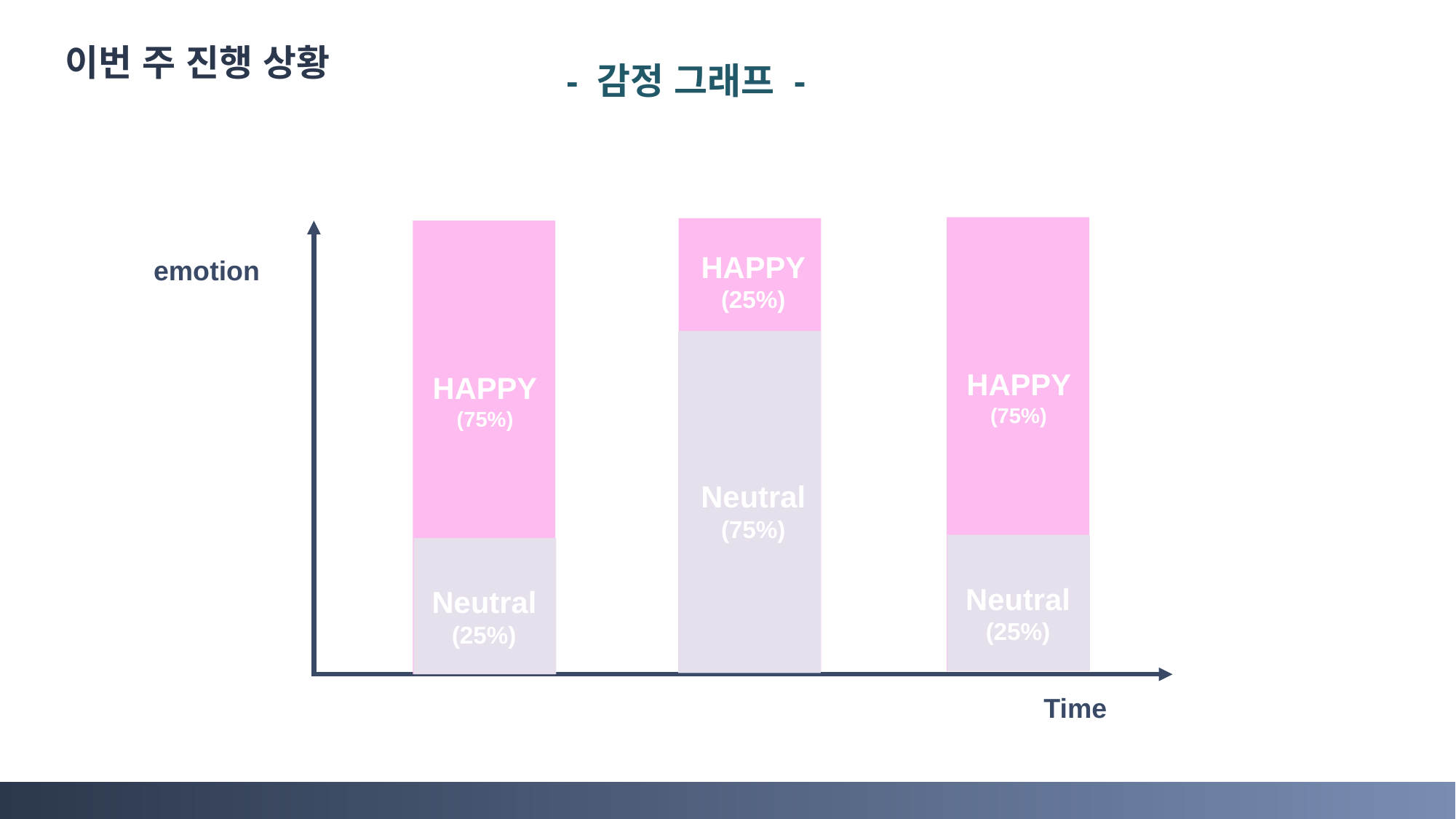

이번 주 진행 상황
- 감정 그래프 -

HAPPY
(25%)
emotion

HAPPY
(75%)
HAPPY
(75%)
Neutral
(75%)

Neutral
(25%)
Neutral
(25%)
Time